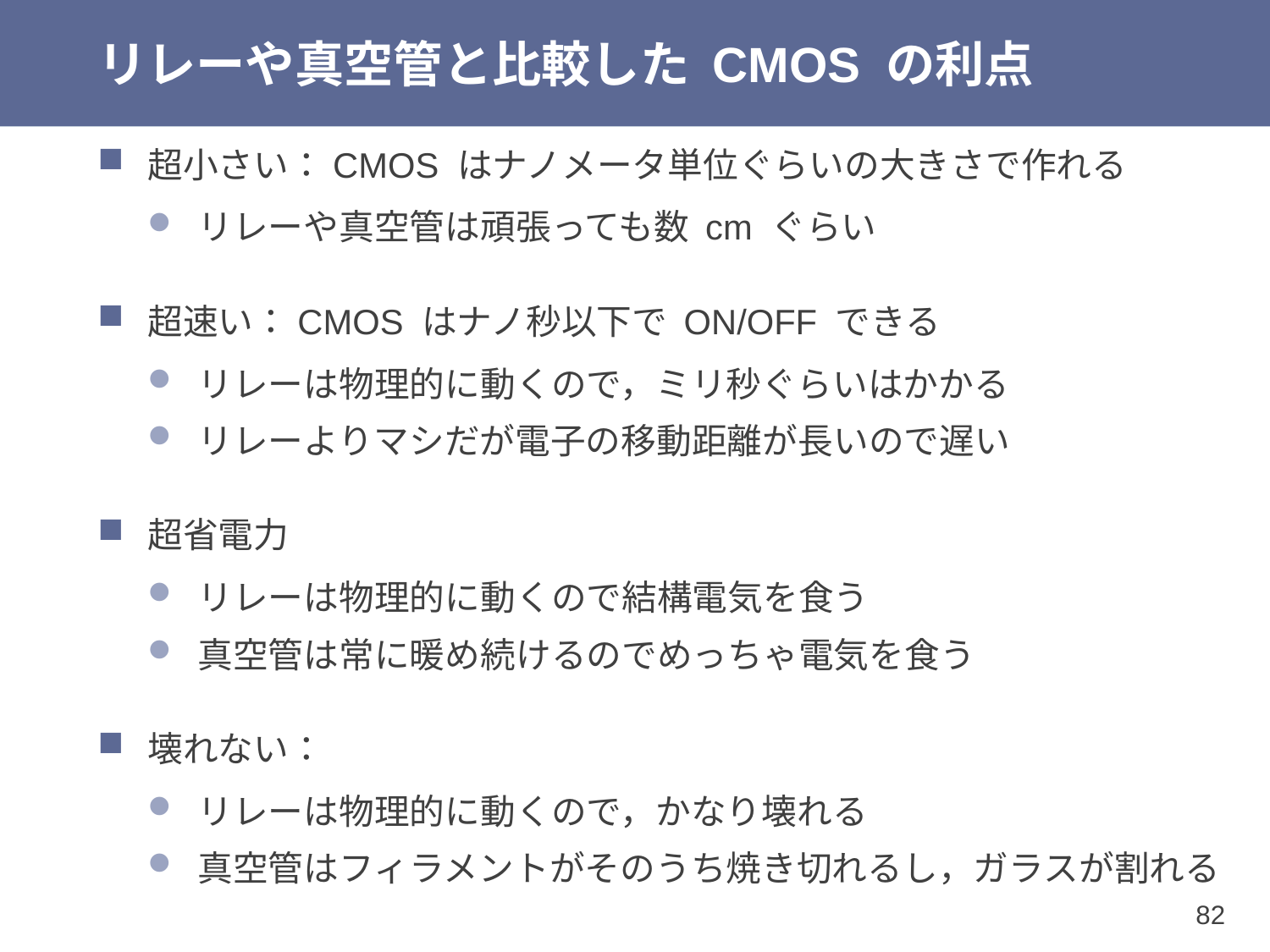

# リレーや真空管と比較した CMOS の利点
超小さい：CMOS はナノメータ単位ぐらいの大きさで作れる
リレーや真空管は頑張っても数 cm ぐらい
超速い：CMOS はナノ秒以下で ON/OFF できる
リレーは物理的に動くので，ミリ秒ぐらいはかかる
リレーよりマシだが電子の移動距離が長いので遅い
超省電力
リレーは物理的に動くので結構電気を食う
真空管は常に暖め続けるのでめっちゃ電気を食う
壊れない：
リレーは物理的に動くので，かなり壊れる
真空管はフィラメントがそのうち焼き切れるし，ガラスが割れる